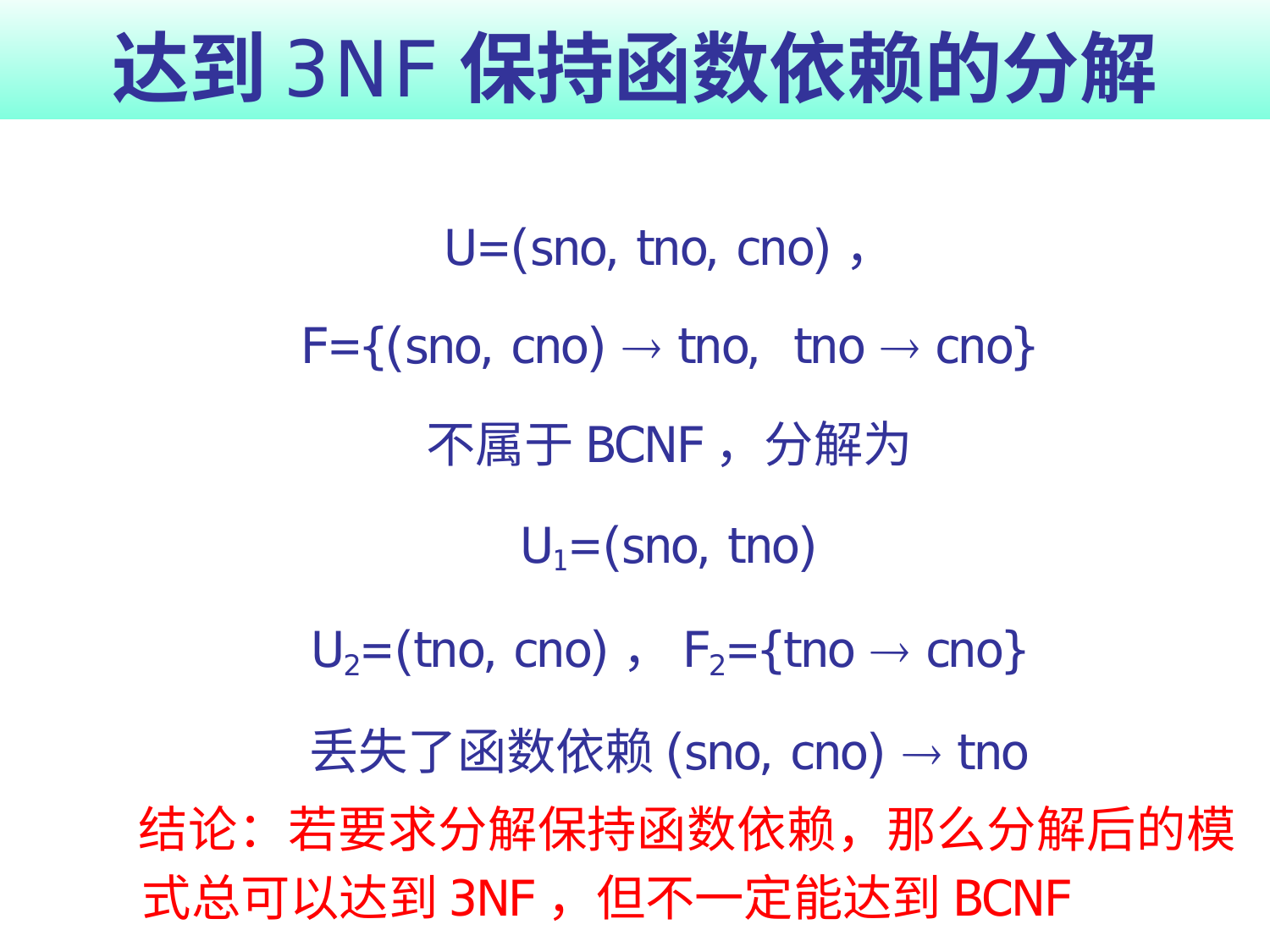

# 达到3NF保持函数依赖的分解
U=(sno, tno, cno)，
F={(sno, cno) → tno,  tno → cno}
不属于BCNF，分解为
U1=(sno, tno)
U2=(tno, cno)，F2={tno → cno}
丢失了函数依赖(sno, cno) → tno
  结论：若要求分解保持函数依赖，那么分解后的模式总可以达到3NF，但不一定能达到BCNF